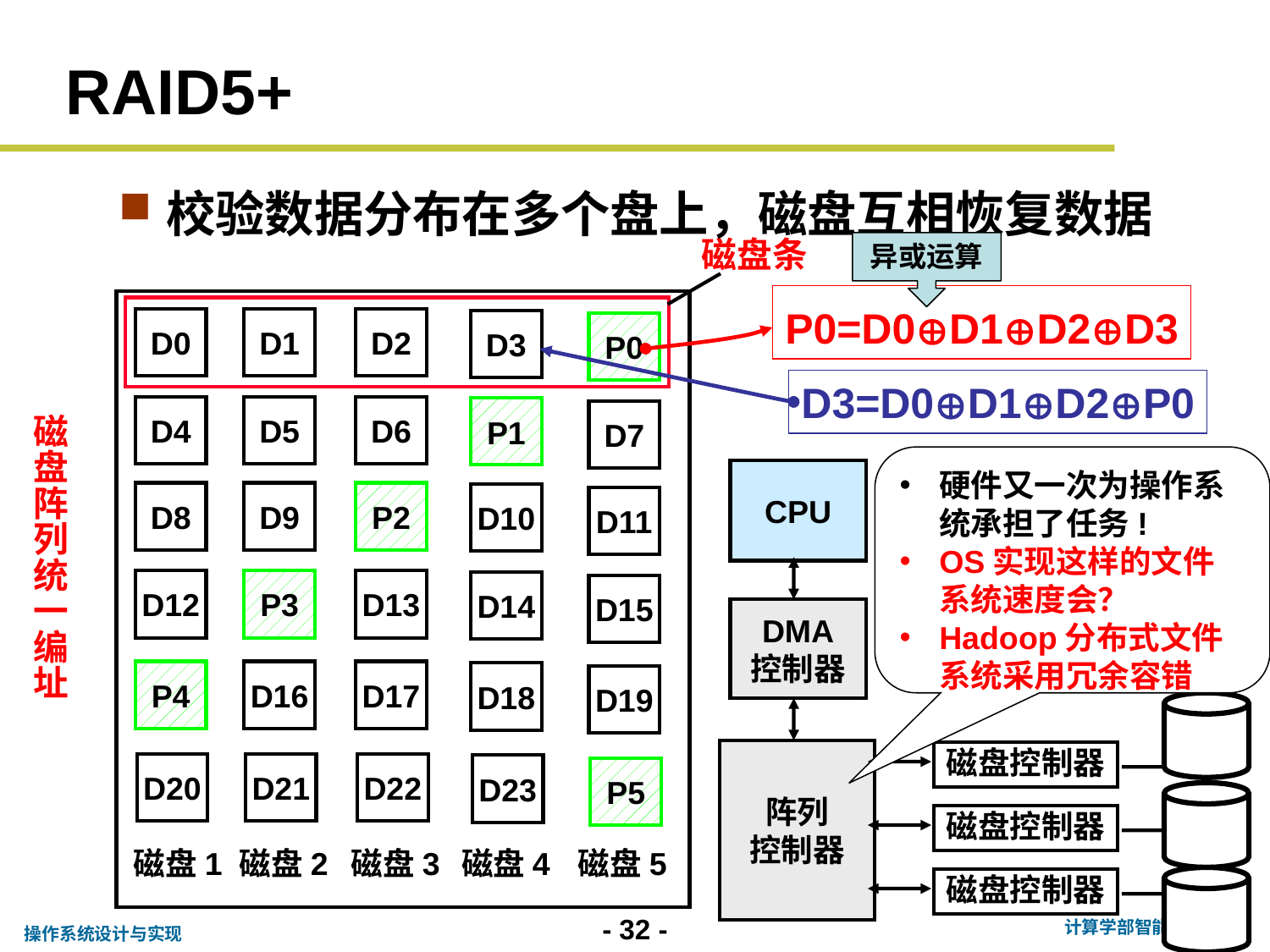

# RAID5+
校验数据分布在多个盘上，磁盘互相恢复数据
磁盘条

异或运算
P0=D0⊕D1⊕D2⊕D3

D0
D1
D2
D3
P0
D4
D5
D6
P1
D7
D8
D9
P2
D10
D11
D12
P3
D13
D14
D15
P4
D16
D17
D18
D19
D20
D21
D22
D23
P5
磁盘1
磁盘2
磁盘3
磁盘4
磁盘5

D3=D0⊕D1⊕D2⊕P0
磁盘阵列统一编址
硬件又一次为操作系统承担了任务!
OS实现这样的文件系统速度会？
Hadoop分布式文件系统采用冗余容错
CPU

DMA
控制器

阵列
控制器
磁盘控制器

磁盘控制器

磁盘控制器